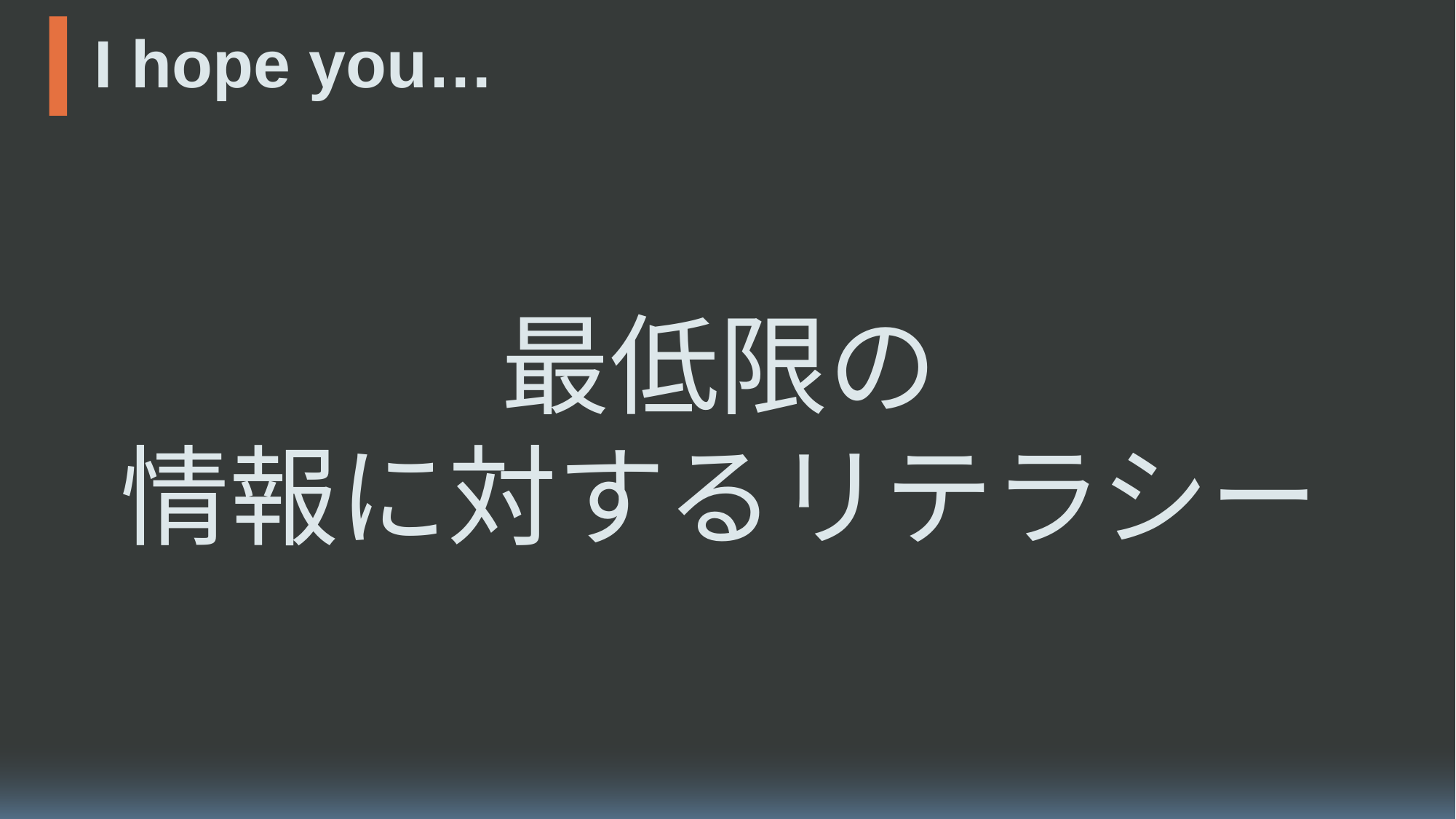

# I hope you…
intro
skillset
ブラインドタッチ
最低限の
情報に対するリテラシー
I hope you…
議事録とれるくらいには
at last
ある程度の
プログラミング能力